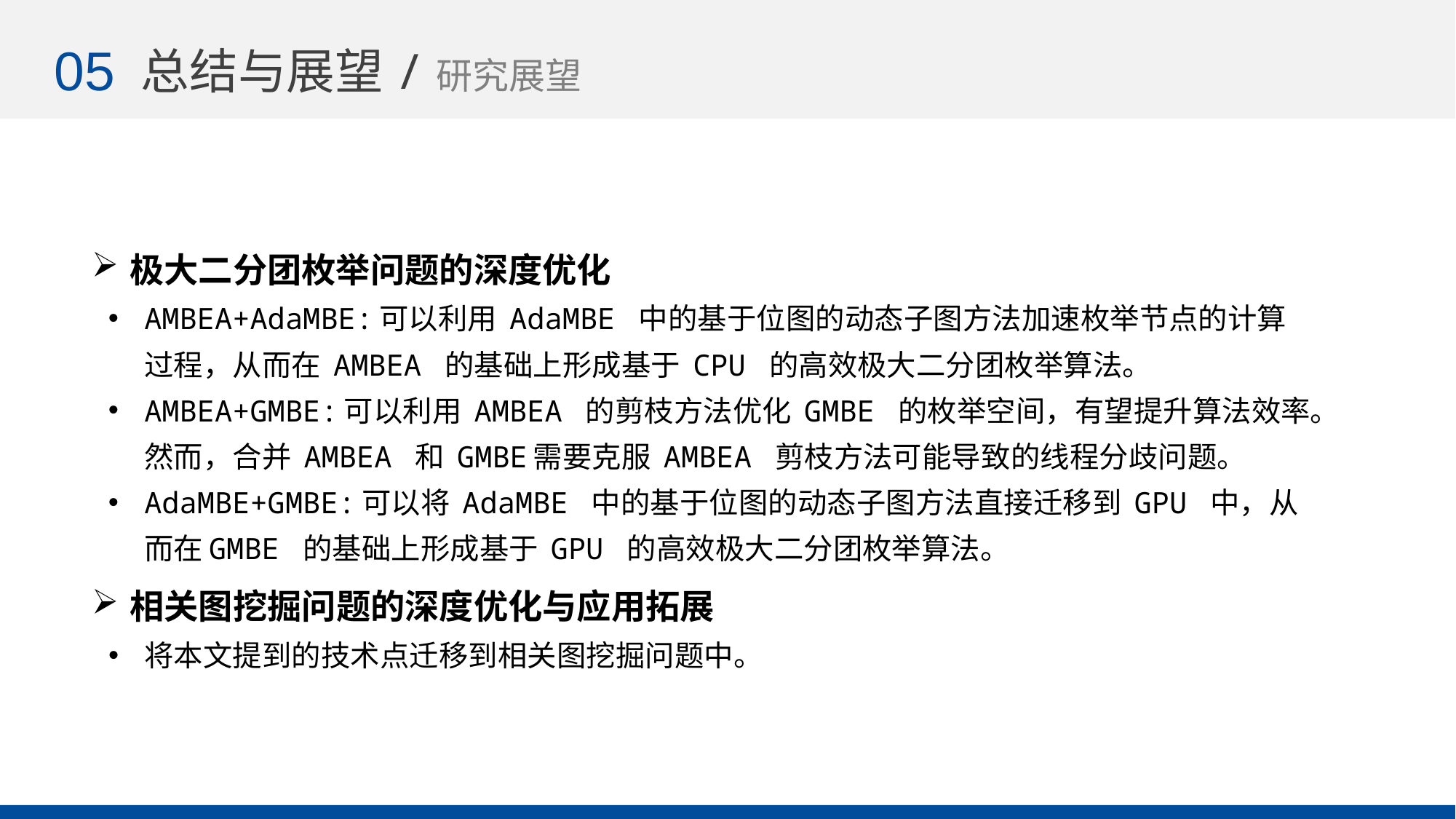

05
总结与展望/研究展望
 极大二分团枚举问题的深度优化
AMBEA+AdaMBE:可以利用 AdaMBE 中的基于位图的动态子图方法加速枚举节点的计算过程，从而在 AMBEA 的基础上形成基于 CPU 的高效极大二分团枚举算法。
AMBEA+GMBE:可以利用 AMBEA 的剪枝方法优化 GMBE 的枚举空间，有望提升算法效率。然而，合并 AMBEA 和 GMBE需要克服 AMBEA 剪枝方法可能导致的线程分歧问题。
AdaMBE+GMBE:可以将 AdaMBE 中的基于位图的动态子图方法直接迁移到 GPU 中，从而在GMBE 的基础上形成基于 GPU 的高效极大二分团枚举算法。
 相关图挖掘问题的深度优化与应用拓展
将本文提到的技术点迁移到相关图挖掘问题中。